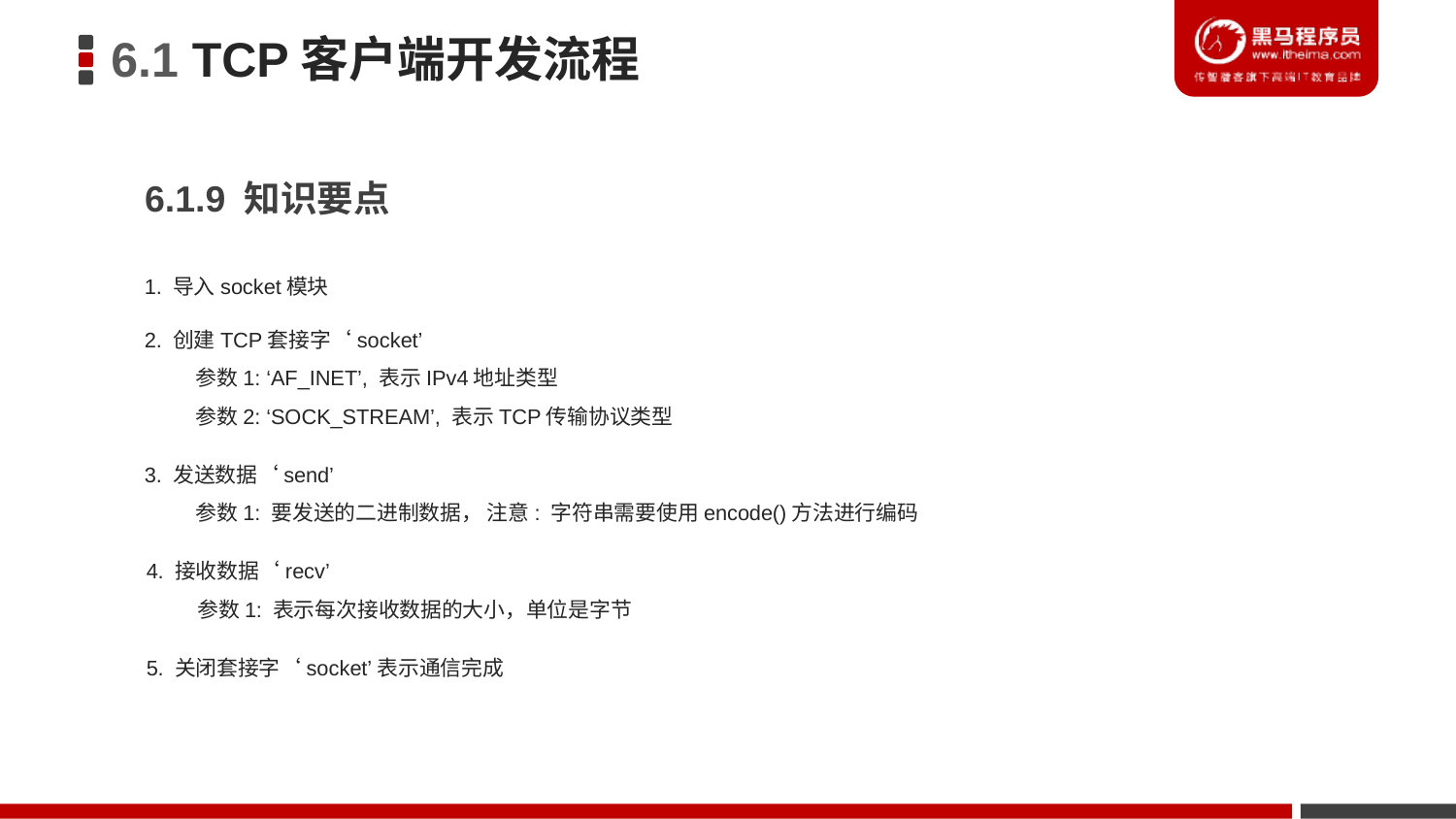

6.1 TCP客户端开发流程
6.1.9 知识要点
1. 导入socket模块
2. 创建TCP套接字‘socket’
          参数1: ‘AF_INET’, 表示IPv4地址类型
          参数2: ‘SOCK_STREAM’, 表示TCP传输协议类型
3. 发送数据‘send’
          参数1: 要发送的二进制数据， 注意: 字符串需要使用encode()方法进行编码
4. 接收数据‘recv’
          参数1: 表示每次接收数据的大小，单位是字节
5. 关闭套接字‘socket’表示通信完成